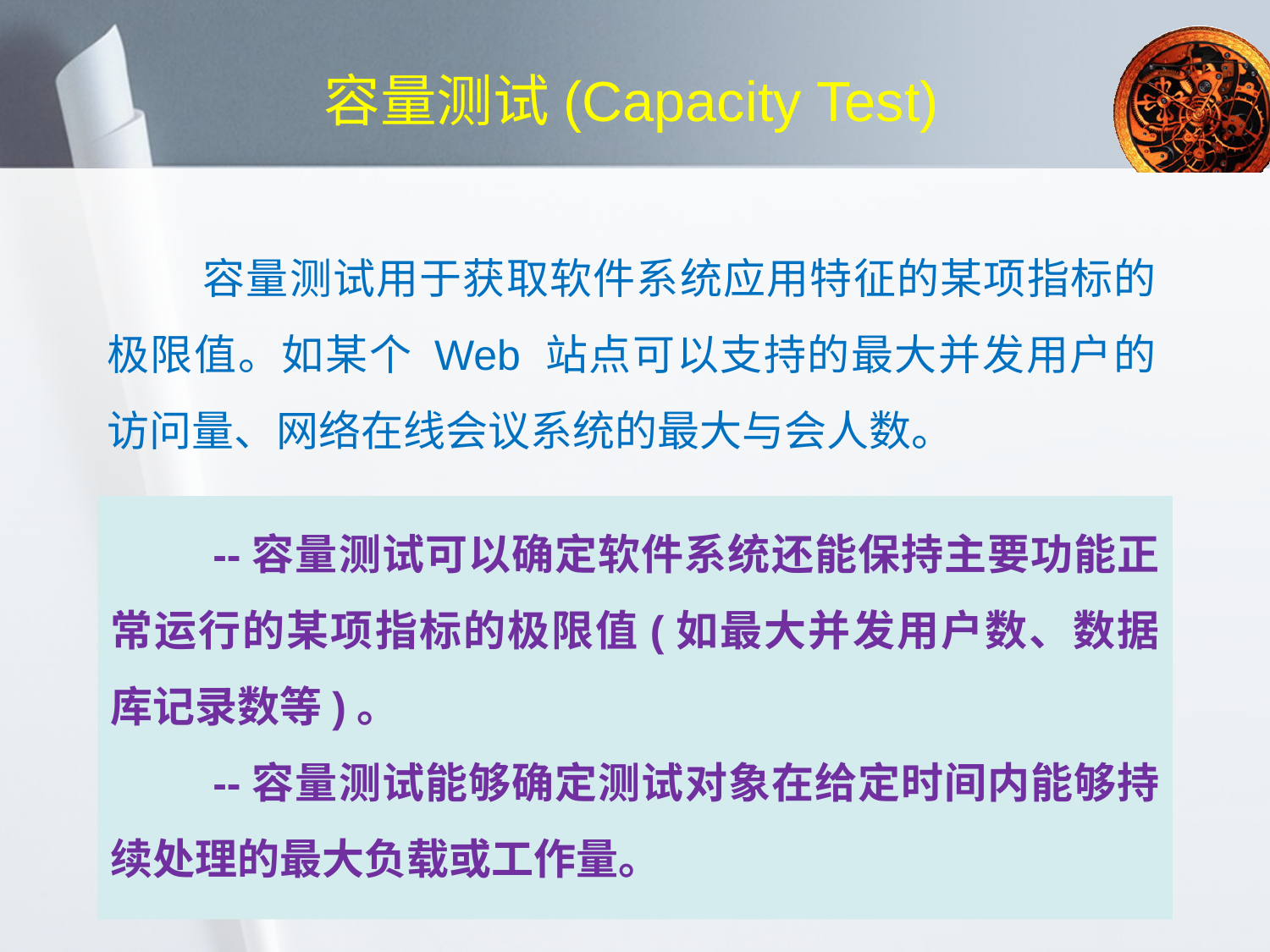

# 容量测试(Capacity Test)
        容量测试用于获取软件系统应用特征的某项指标的极限值。如某个 Web 站点可以支持的最大并发用户的访问量、网络在线会议系统的最大与会人数。
        --容量测试可以确定软件系统还能保持主要功能正常运行的某项指标的极限值(如最大并发用户数、数据库记录数等)。
        --容量测试能够确定测试对象在给定时间内能够持续处理的最大负载或工作量。